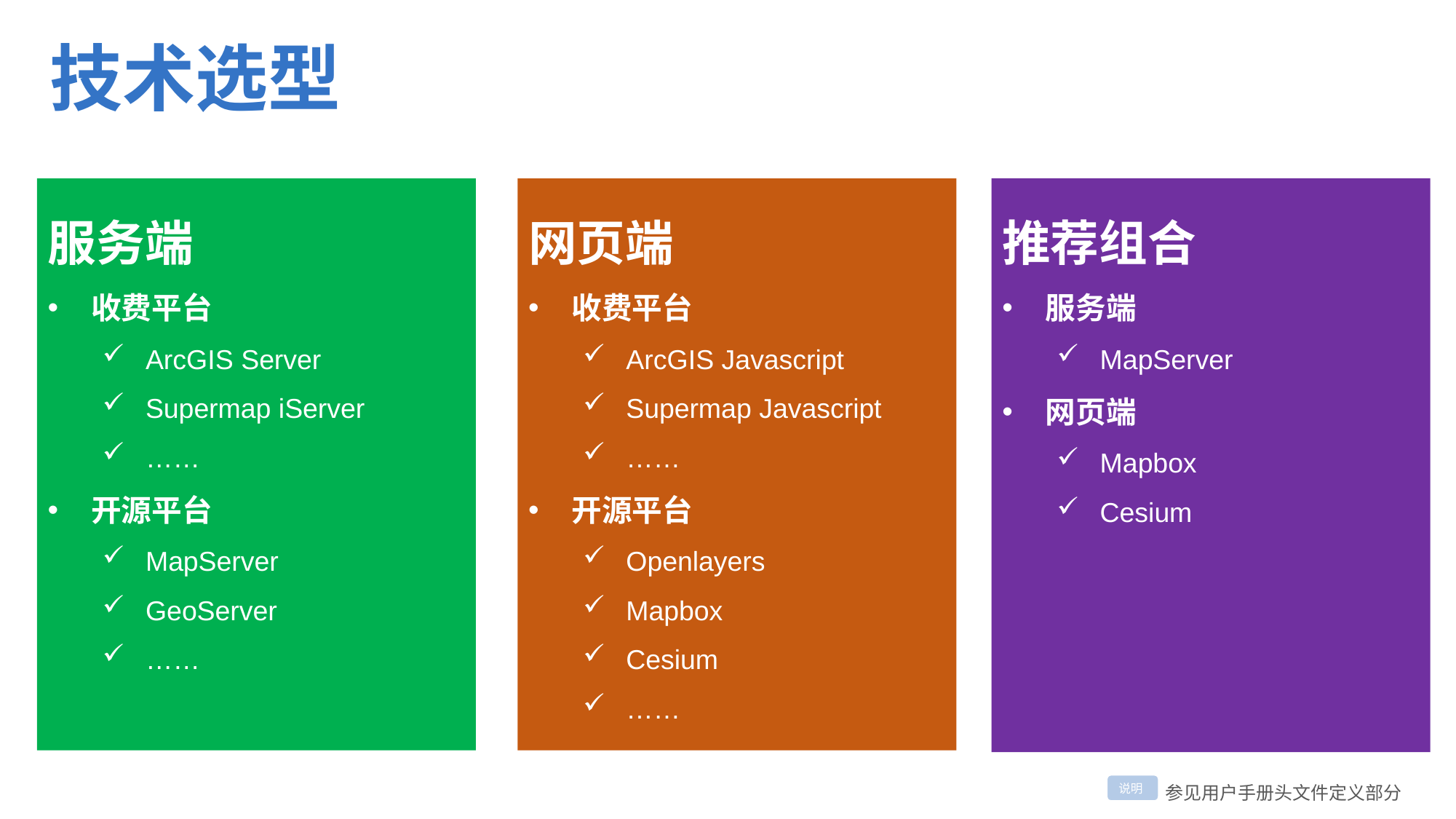

# 技术选型
服务端
收费平台
ArcGIS Server
Supermap iServer
……
开源平台
MapServer
GeoServer
……

网页端
收费平台
ArcGIS Javascript
Supermap Javascript
……
开源平台
Openlayers
Mapbox
Cesium
……

推荐组合
服务端
MapServer
网页端
Mapbox
Cesium

参见用户手册头文件定义部分
说明